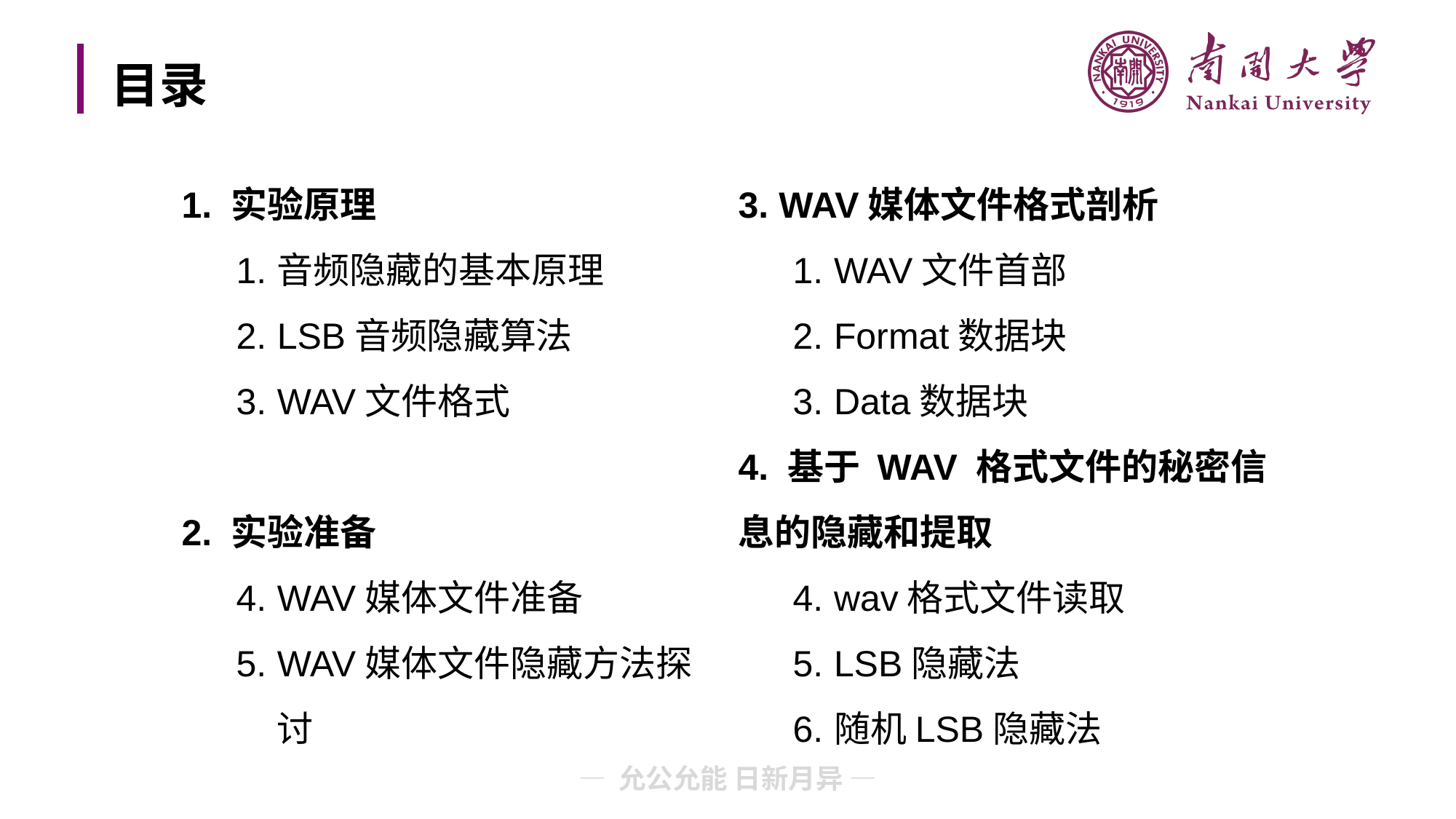

# 目录
3. WAV媒体文件格式剖析
WAV文件首部
Format数据块
Data数据块
4. 基于 WAV 格式文件的秘密信息的隐藏和提取
wav格式文件读取
LSB隐藏法
随机LSB隐藏法
1. 实验原理
音频隐藏的基本原理
LSB音频隐藏算法
WAV文件格式

2. 实验准备
WAV媒体文件准备
WAV媒体文件隐藏方法探讨